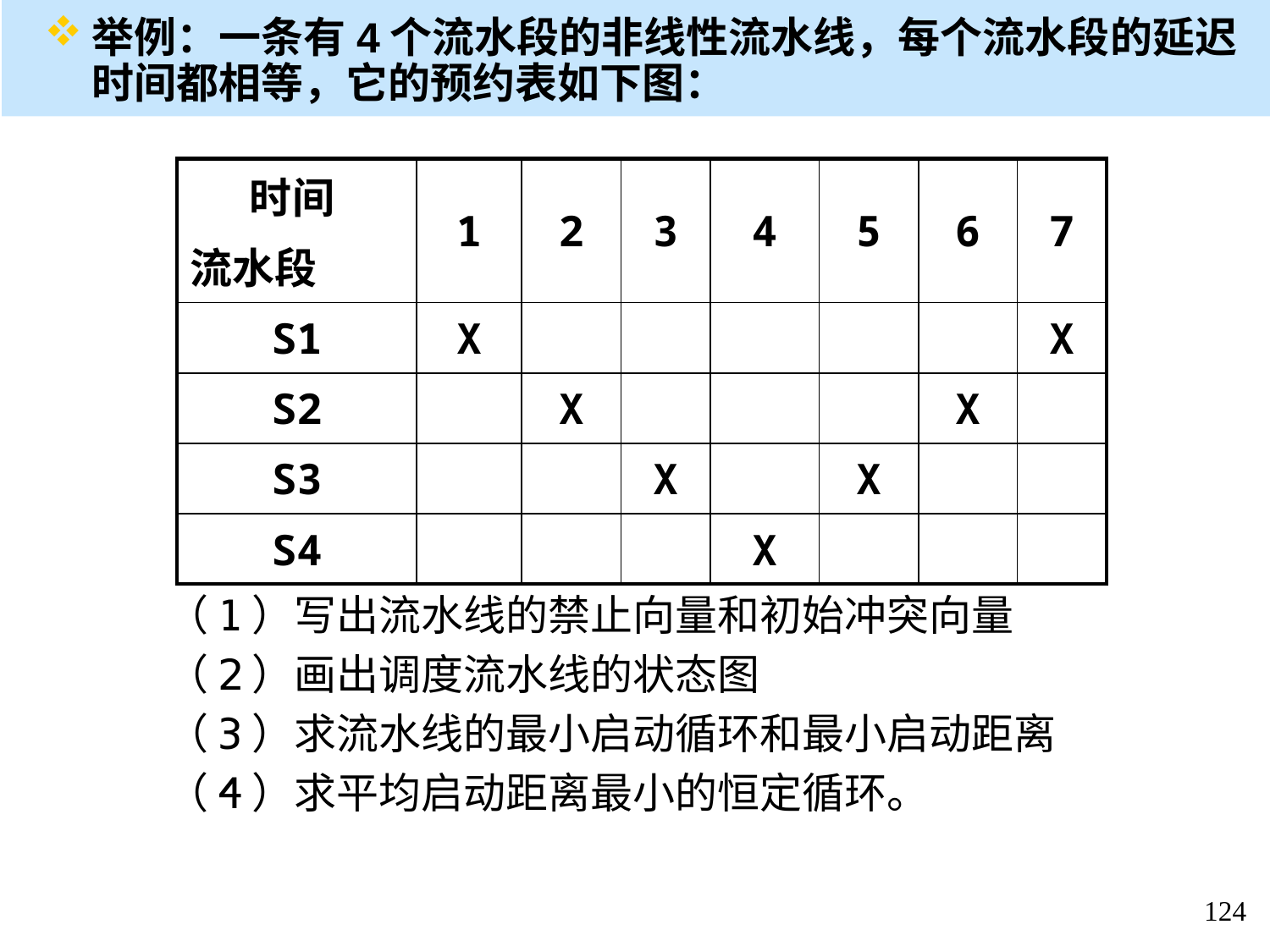

举例：一条有4个流水段的非线性流水线，每个流水段的延迟时间都相等，它的预约表如下图：
| 时间 流水段 | 1 | 2 | 3 | 4 | 5 | 6 | 7 |
| --- | --- | --- | --- | --- | --- | --- | --- |
| S1 | X |  |  |  |  |  | X |
| S2 |  | X |  |  |  | X |  |
| S3 |  |  | X |  | X |  |  |
| S4 |  |  |  | X |  |  |  |
（1）写出流水线的禁止向量和初始冲突向量
（2）画出调度流水线的状态图
（3）求流水线的最小启动循环和最小启动距离
（4）求平均启动距离最小的恒定循环。